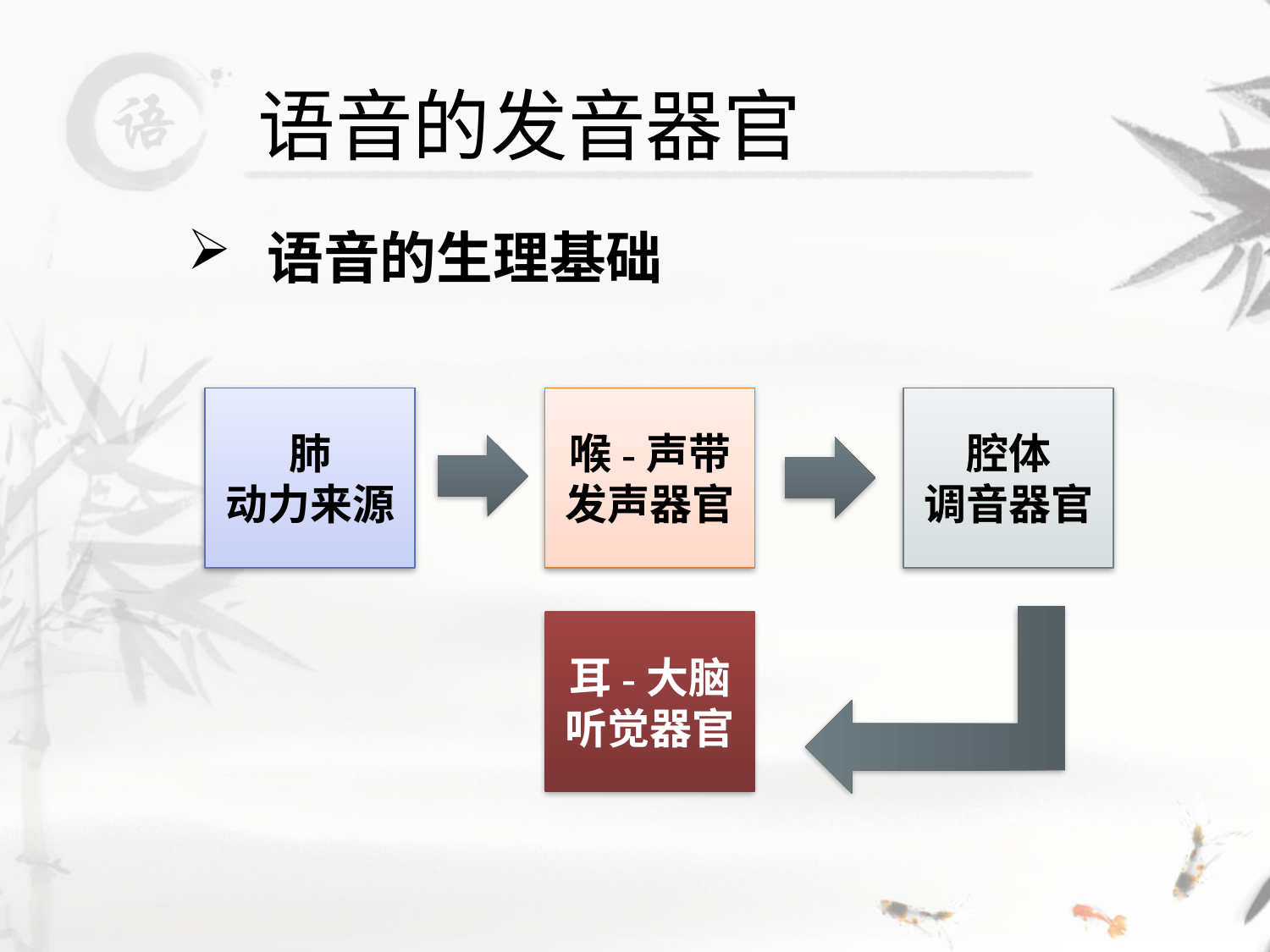

# 语音的发音器官
语音的生理基础
肺
动力来源
喉-声带
发声器官
腔体
调音器官

耳-大脑
听觉器官